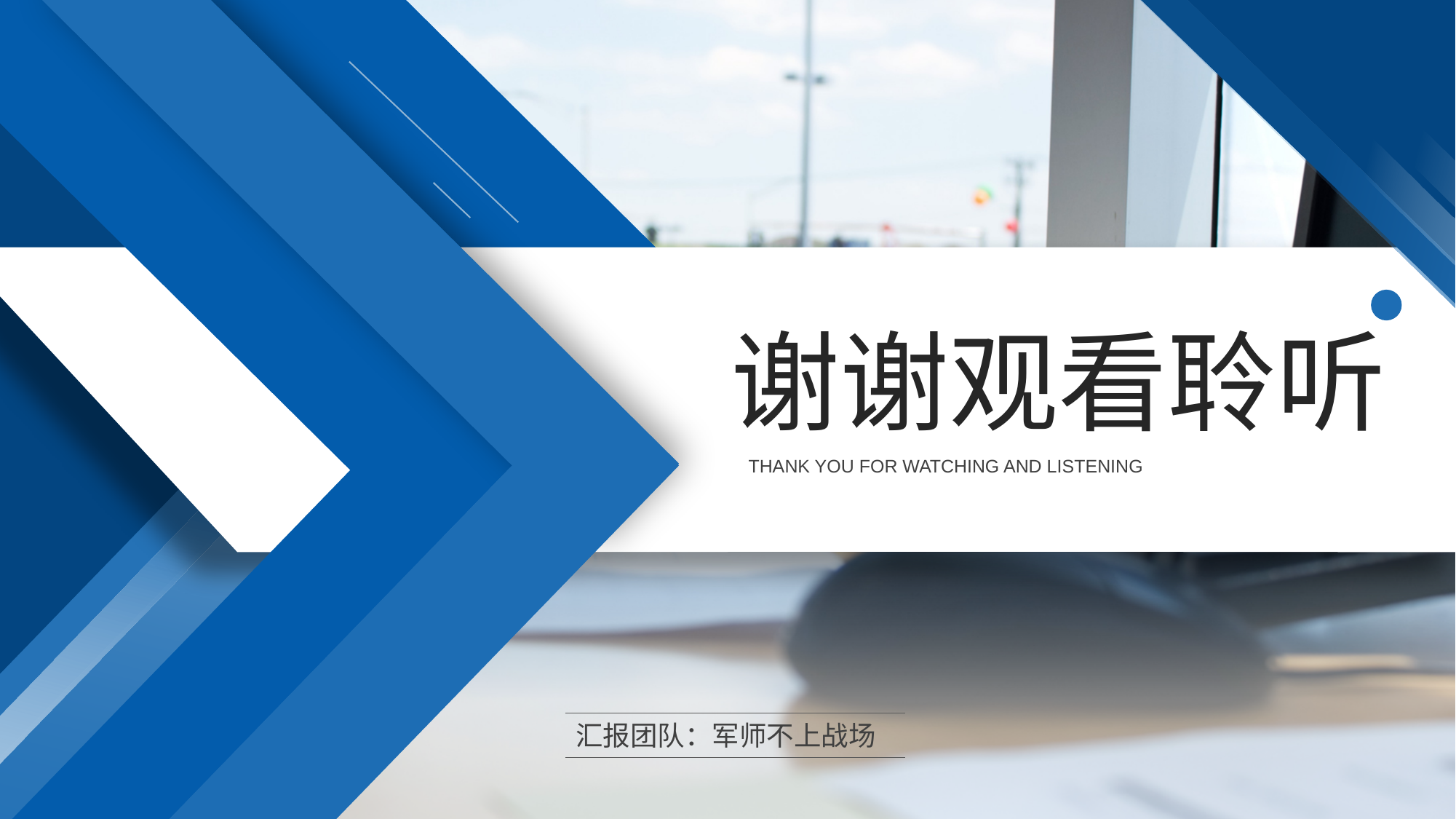

谢谢观看聆听
THANK YOU FOR WATCHING AND LISTENING

汇报团队：军师不上战场